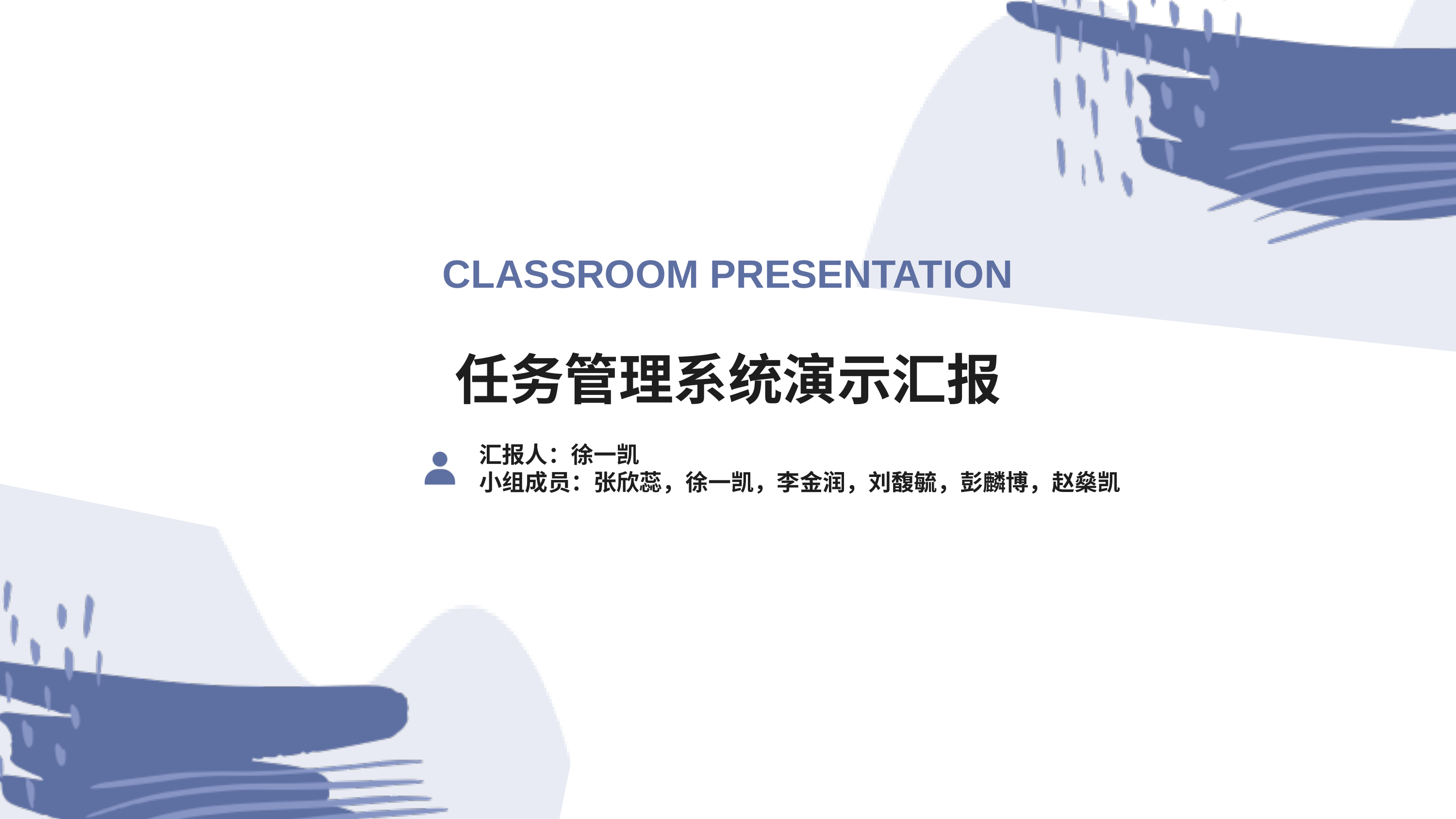

CLASSROOM PRESENTATION
任务管理系统演示汇报
汇报人：徐一凯
小组成员：张欣蕊，徐一凯，李金润，刘馥毓，彭麟博，赵燊凯